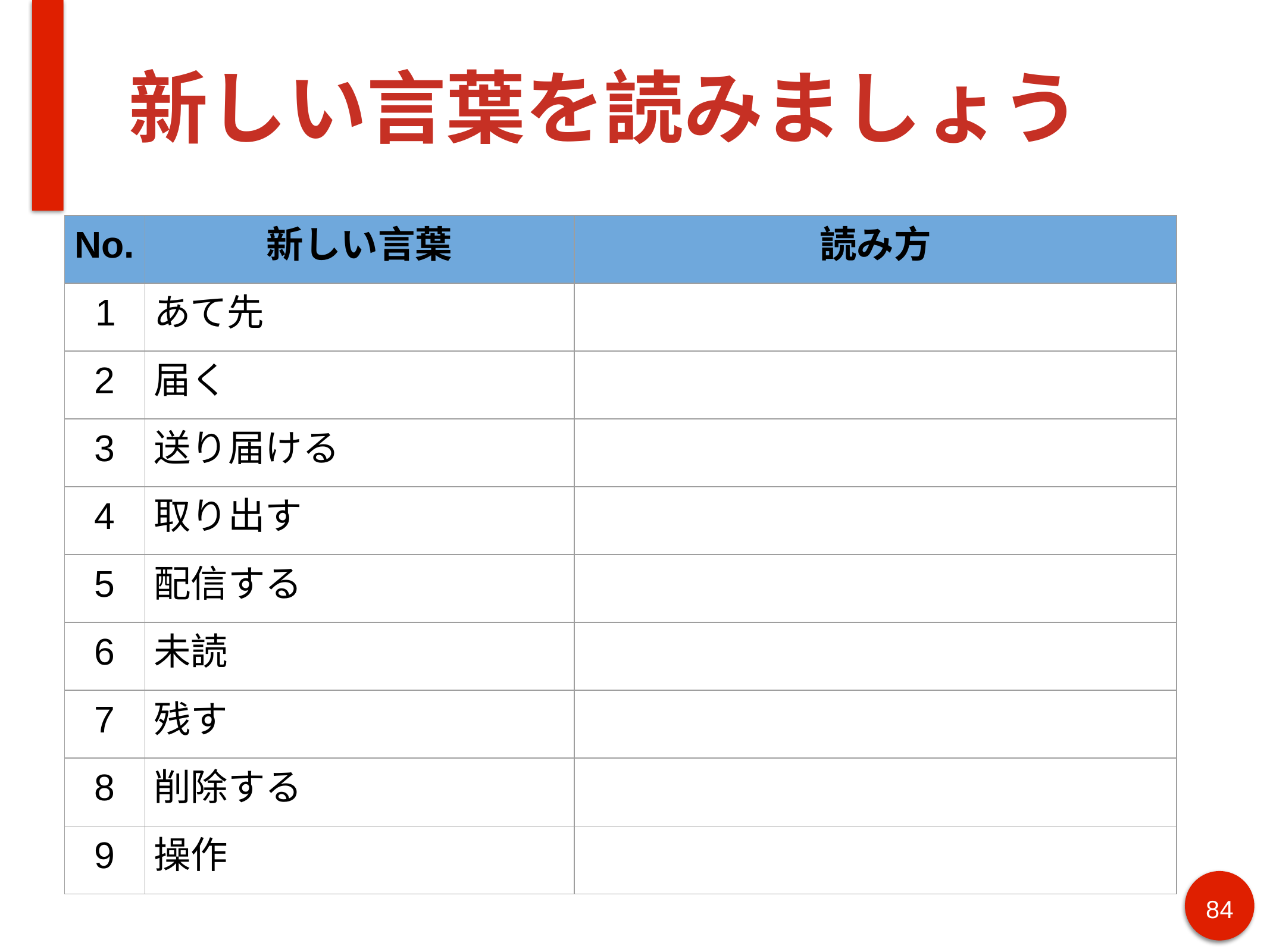

# 新しい言葉を読みましょう
| No. | 新しい言葉 | 読み方 |
| --- | --- | --- |
| 1 | あて先 |  |
| 2 | 届く |  |
| 3 | 送り届ける |  |
| 4 | 取り出す |  |
| 5 | 配信する |  |
| 6 | 未読 |  |
| 7 | 残す |  |
| 8 | 削除する |  |
| 9 | 操作 |  |
84